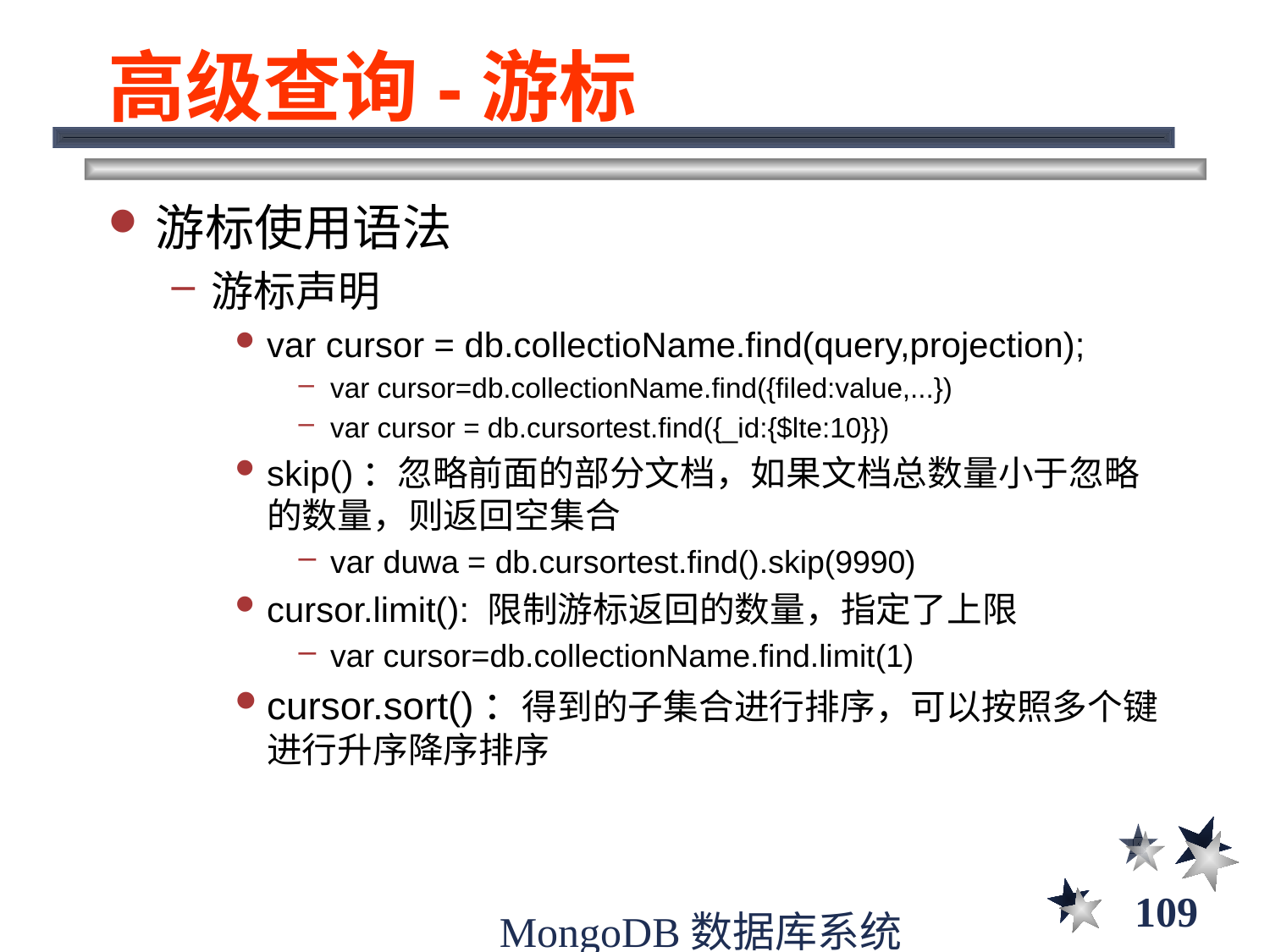

# 高级查询-游标
游标使用语法
游标声明
var cursor = db.collectioName.find(query,projection);
var cursor=db.collectionName.find({filed:value,...})
var cursor = db.cursortest.find({_id:{$lte:10}})
skip()：忽略前面的部分文档，如果文档总数量小于忽略的数量，则返回空集合
var duwa = db.cursortest.find().skip(9990)
cursor.limit(): 限制游标返回的数量，指定了上限
var cursor=db.collectionName.find.limit(1)
cursor.sort()：得到的子集合进行排序，可以按照多个键进行升序降序排序
109
MongoDB数据库系统